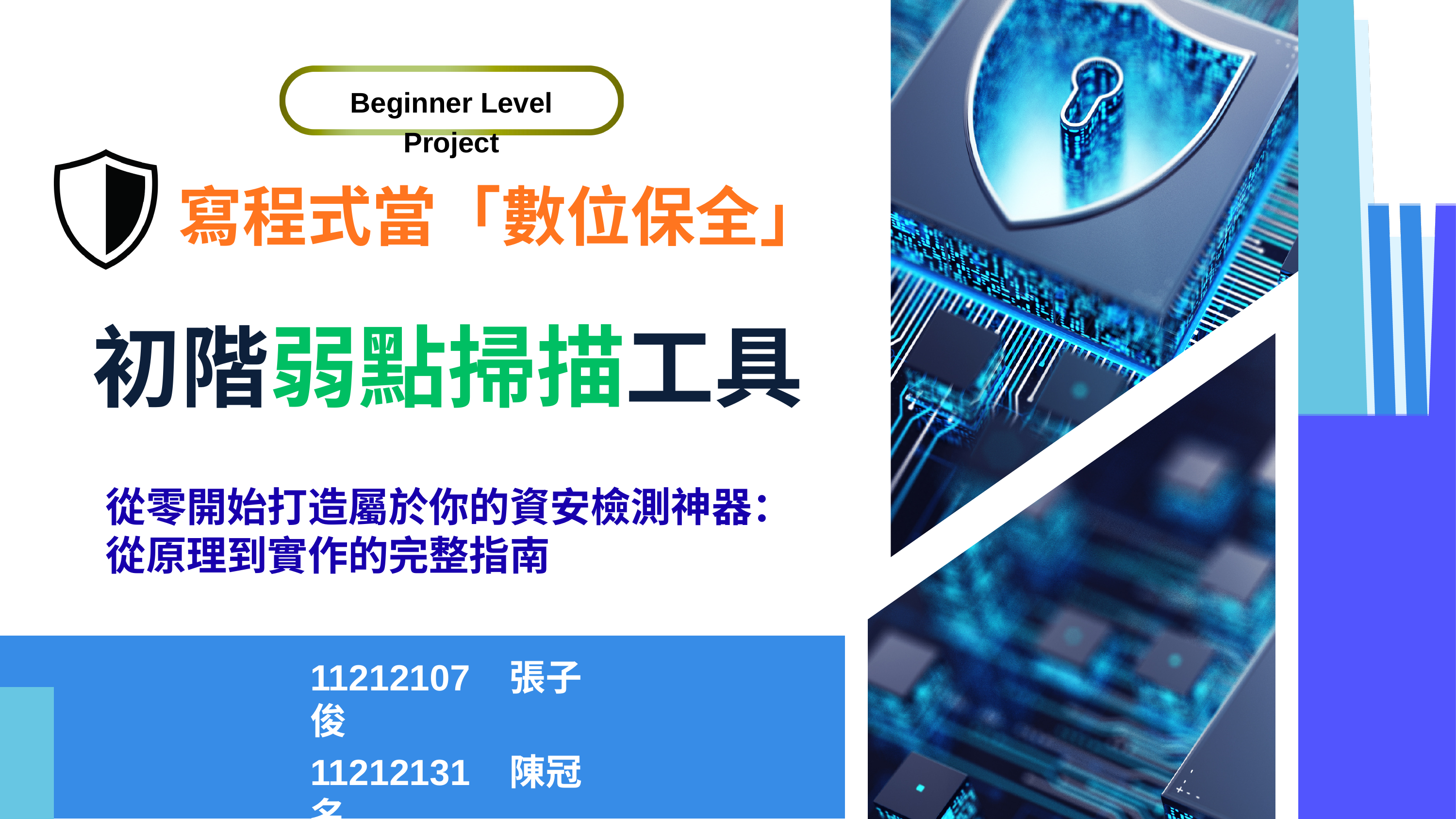

Beginner Level Project

寫程式當「數位保全」
初階弱點掃描工具

從零開始打造屬於你的資安檢測神器：從原理到實作的完整指南

11212107   張子俊

11212131   陳冠名

11212170   牛禹喬